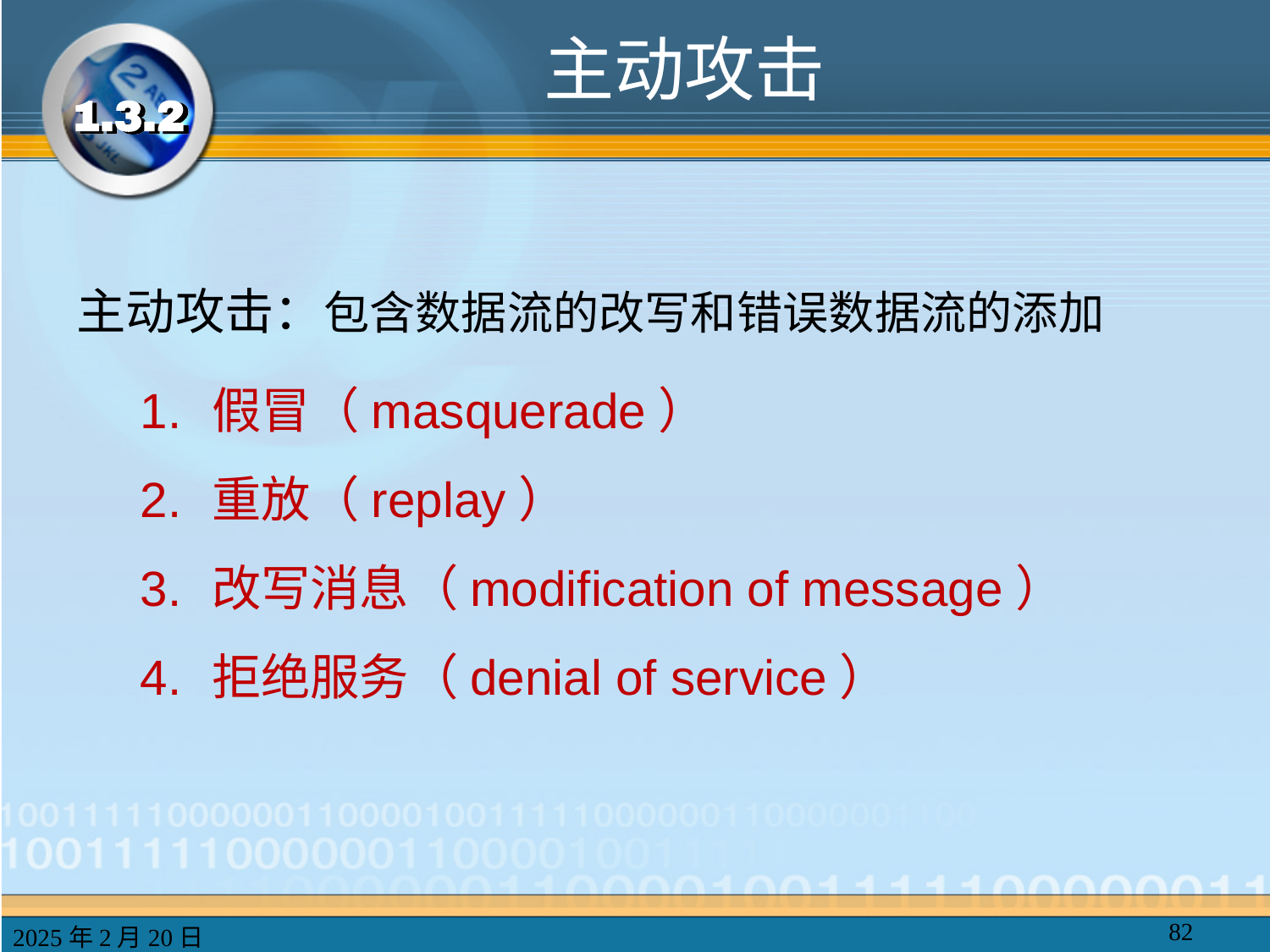

# 主动攻击
1.3.2
主动攻击：包含数据流的改写和错误数据流的添加
假冒（masquerade）
重放（replay）
改写消息（modification of message）
拒绝服务（denial of service）
82
2025年2月20日